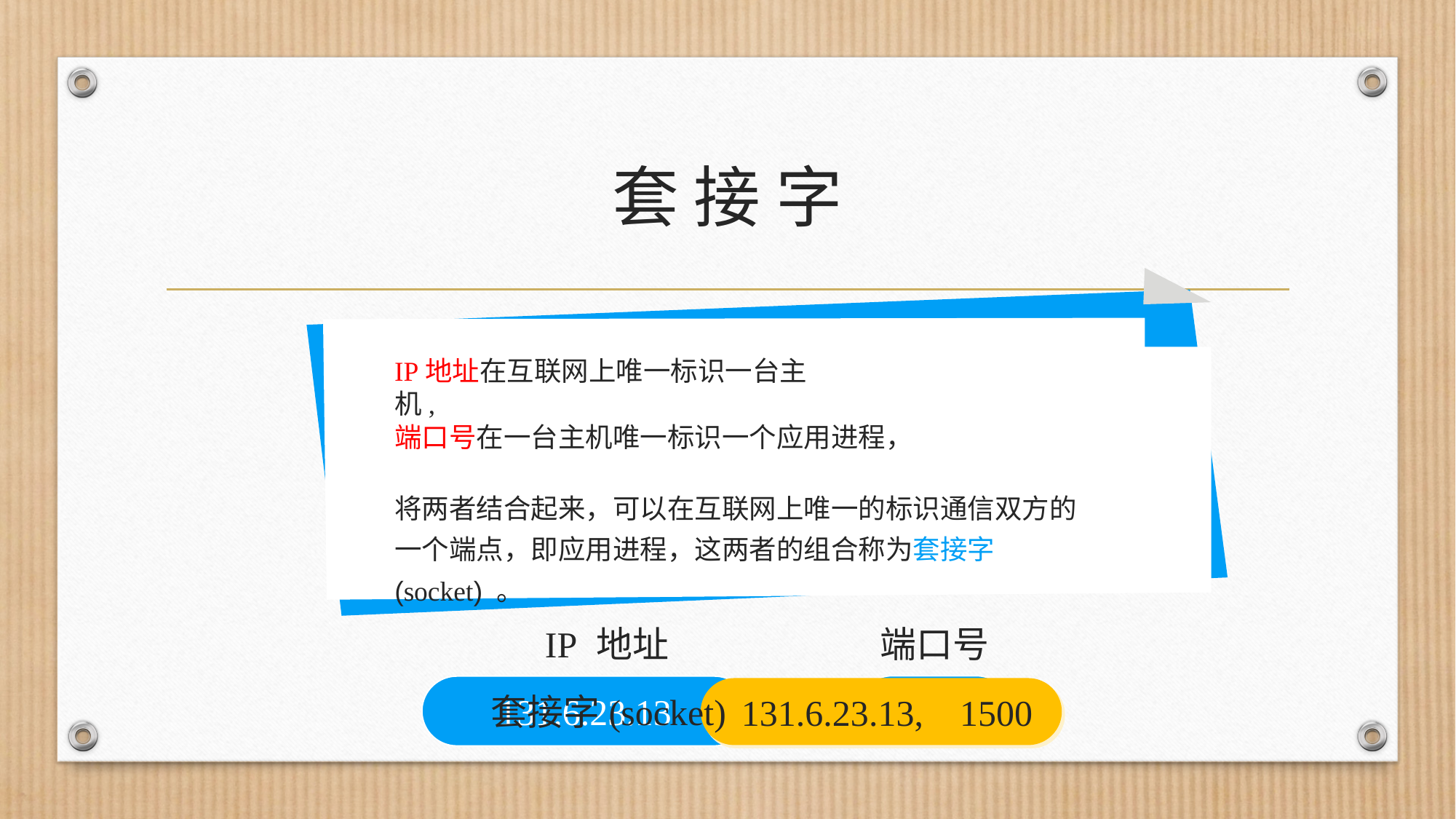

# 套 接 字

IP地址在互联网上唯一标识一台主机,
端口号在一台主机唯一标识一个应用进程，

将两者结合起来，可以在互联网上唯一的标识通信双方的一个端点，即应用进程，这两者的组合称为套接字(socket) 。
IP 地址

131.6.23.13
端口号

1500
  131.6.23.13,    1500
套接字(socket)